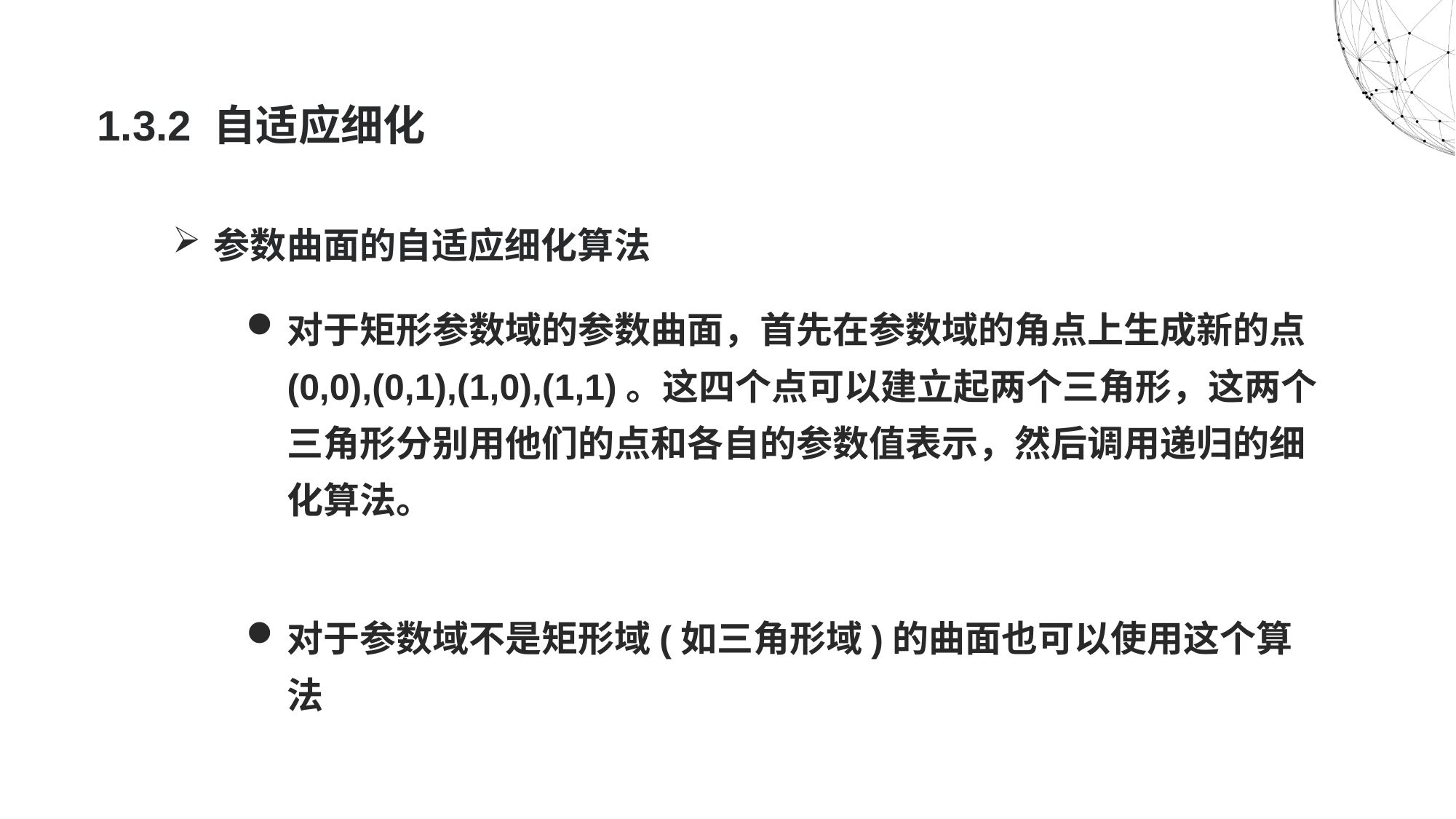

# 1.3.2 自适应细化
参数曲面的自适应细化算法
对于矩形参数域的参数曲面，首先在参数域的角点上生成新的点(0,0),(0,1),(1,0),(1,1)。这四个点可以建立起两个三角形，这两个三角形分别用他们的点和各自的参数值表示，然后调用递归的细化算法。

对于参数域不是矩形域(如三角形域)的曲面也可以使用这个算法